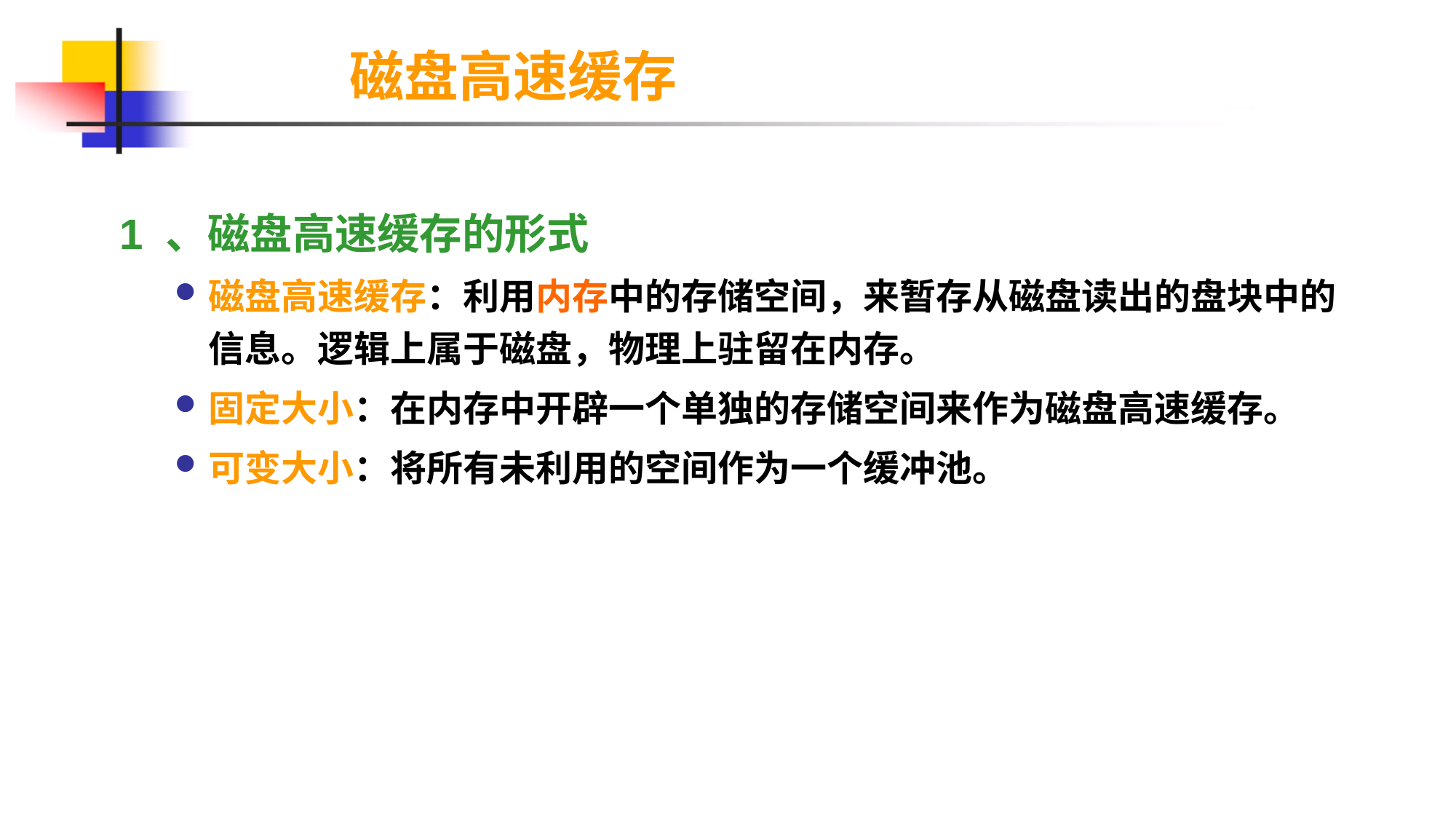

磁盘高速缓存
1 、磁盘高速缓存的形式
磁盘高速缓存：利用内存中的存储空间，来暂存从磁盘读出的盘块中的信息。逻辑上属于磁盘，物理上驻留在内存。
固定大小：在内存中开辟一个单独的存储空间来作为磁盘高速缓存。
可变大小：将所有未利用的空间作为一个缓冲池。
136